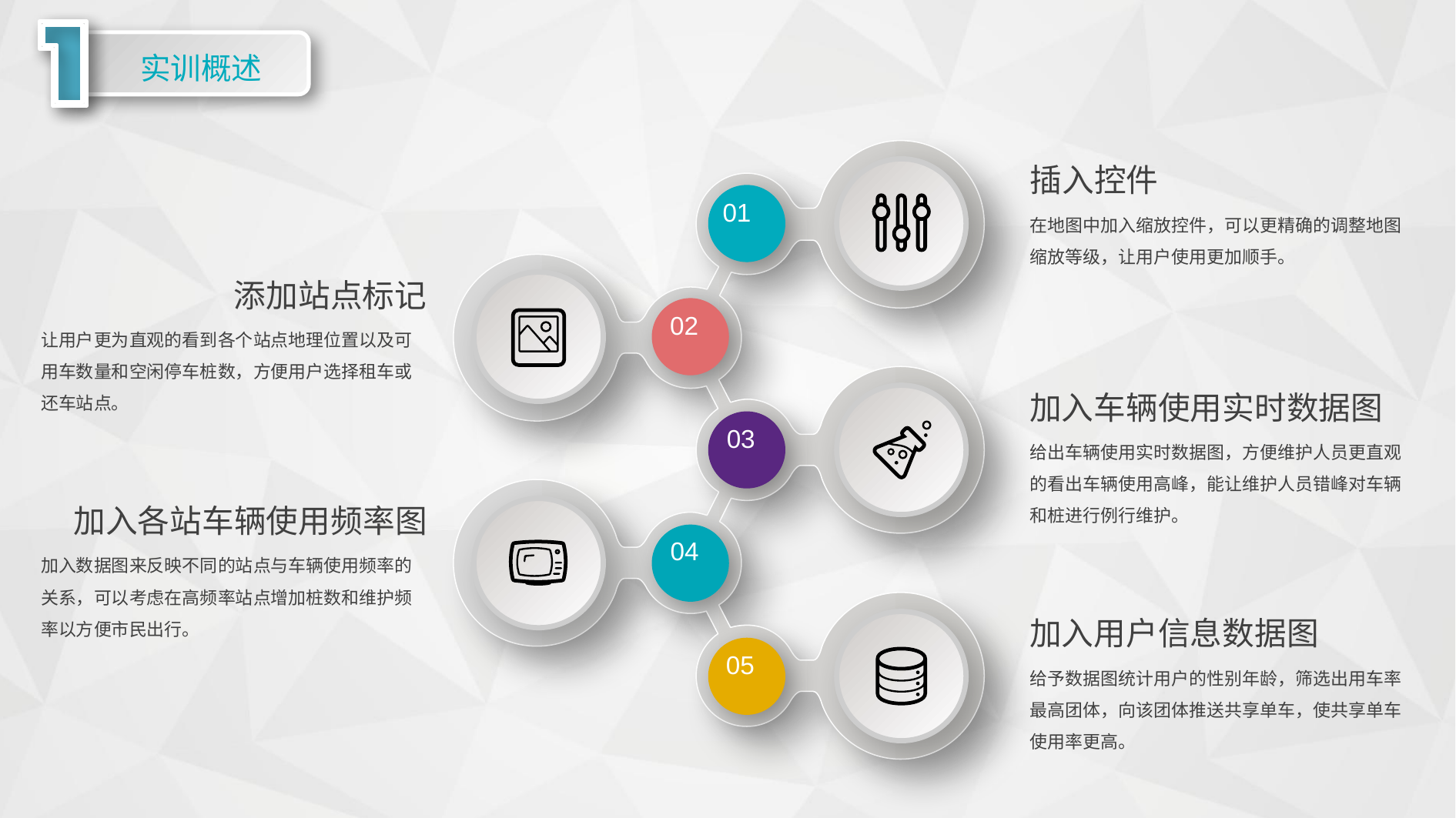

实训概述

01

02

03

04

05

插入控件
在地图中加入缩放控件，可以更精确的调整地图缩放等级，让用户使用更加顺手。
添加站点标记
让用户更为直观的看到各个站点地理位置以及可用车数量和空闲停车桩数，方便用户选择租车或还车站点。
加入车辆使用实时数据图
给出车辆使用实时数据图，方便维护人员更直观的看出车辆使用高峰，能让维护人员错峰对车辆和桩进行例行维护。
加入各站车辆使用频率图
加入数据图来反映不同的站点与车辆使用频率的关系，可以考虑在高频率站点增加桩数和维护频率以方便市民出行。
加入用户信息数据图
给予数据图统计用户的性别年龄，筛选出用车率最高团体，向该团体推送共享单车，使共享单车使用率更高。